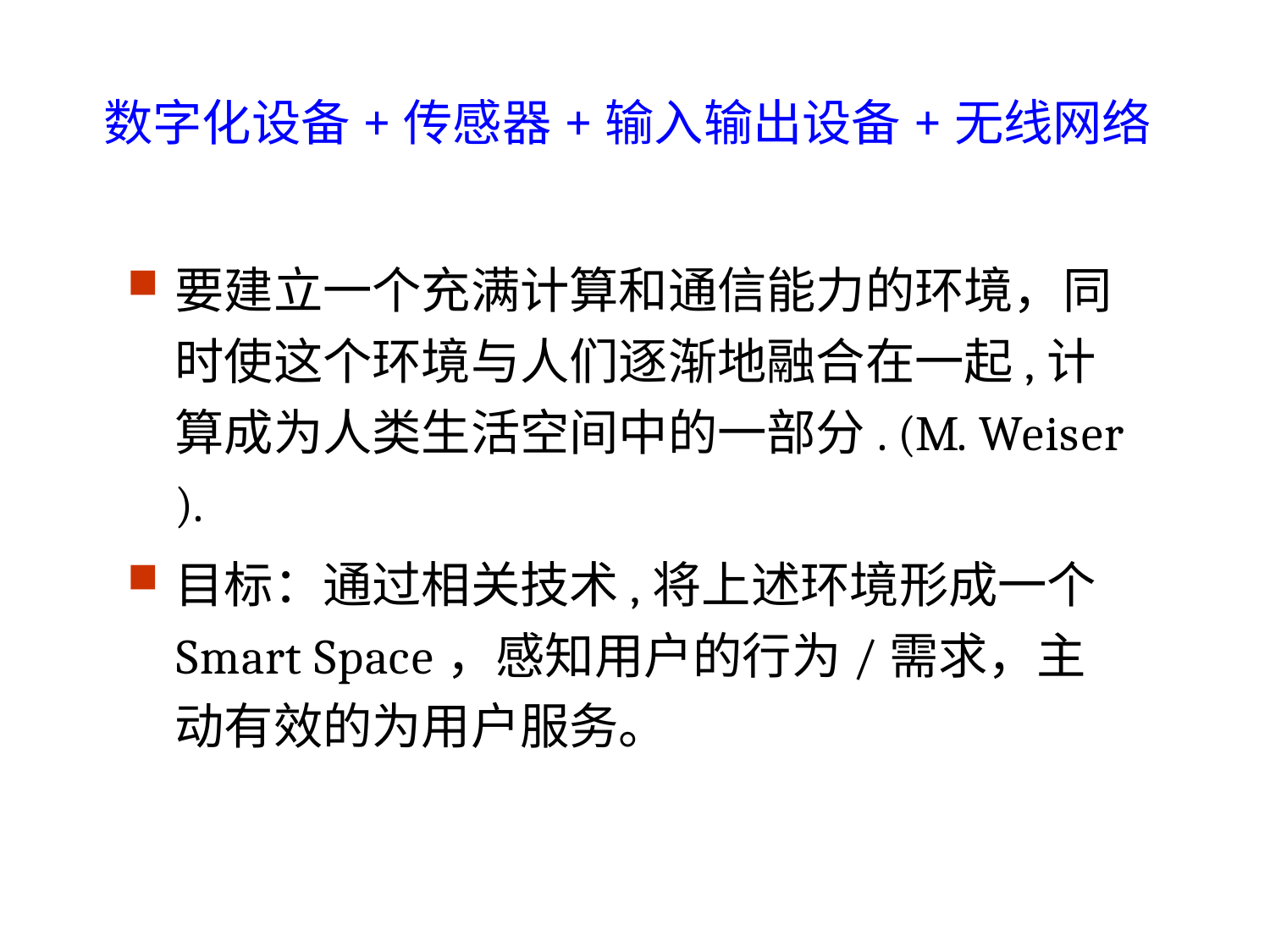

# 数字化设备+传感器+输入输出设备+无线网络
要建立一个充满计算和通信能力的环境，同时使这个环境与人们逐渐地融合在一起,计算成为人类生活空间中的一部分. (M. Weiser ).
目标：通过相关技术,将上述环境形成一个Smart Space，感知用户的行为/需求，主动有效的为用户服务。